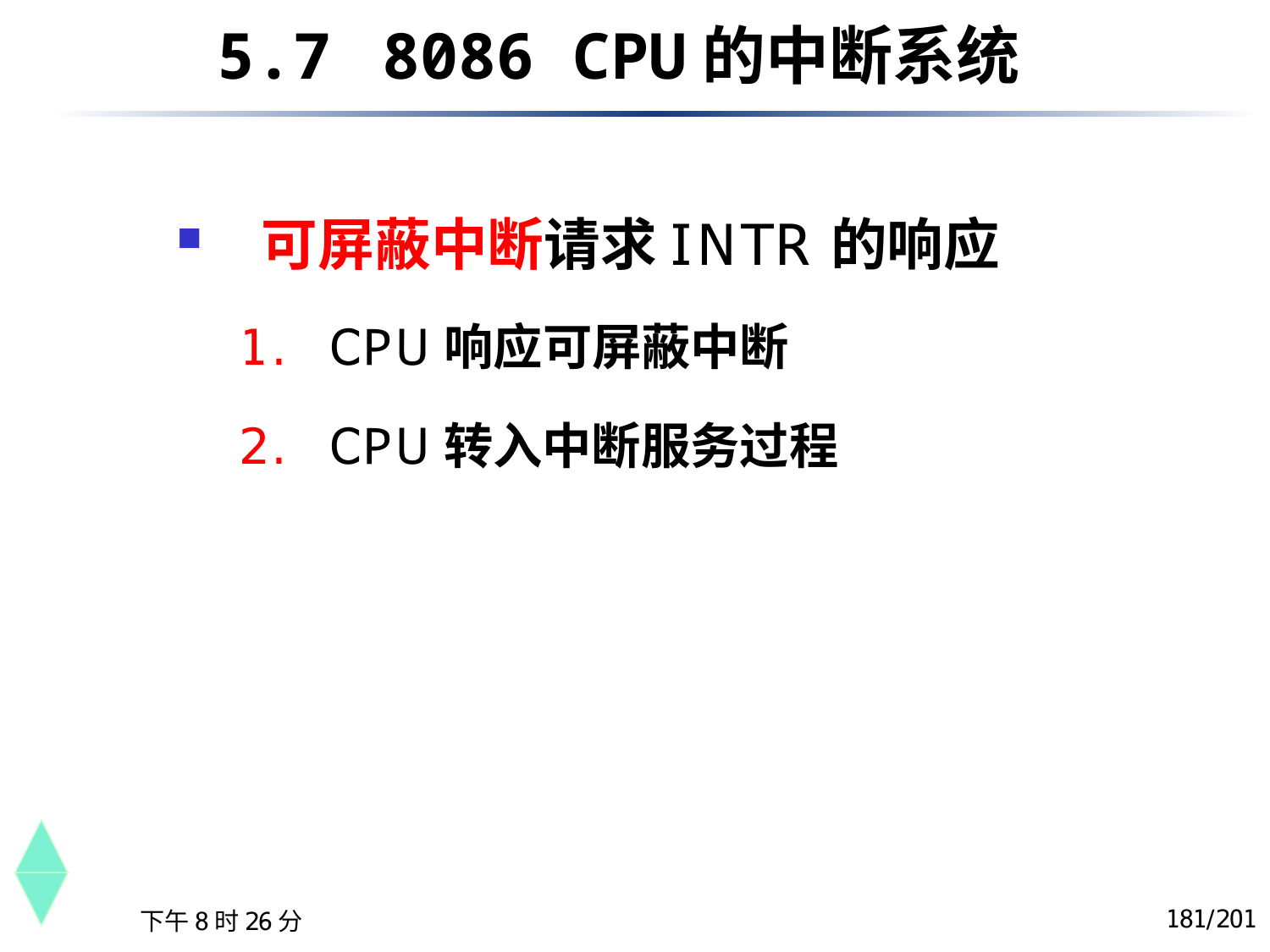

5.7	 8086 CPU的中断系统
可屏蔽中断请求INTR的响应
CPU响应可屏蔽中断
CPU转入中断服务过程
181/201
下午8时26分